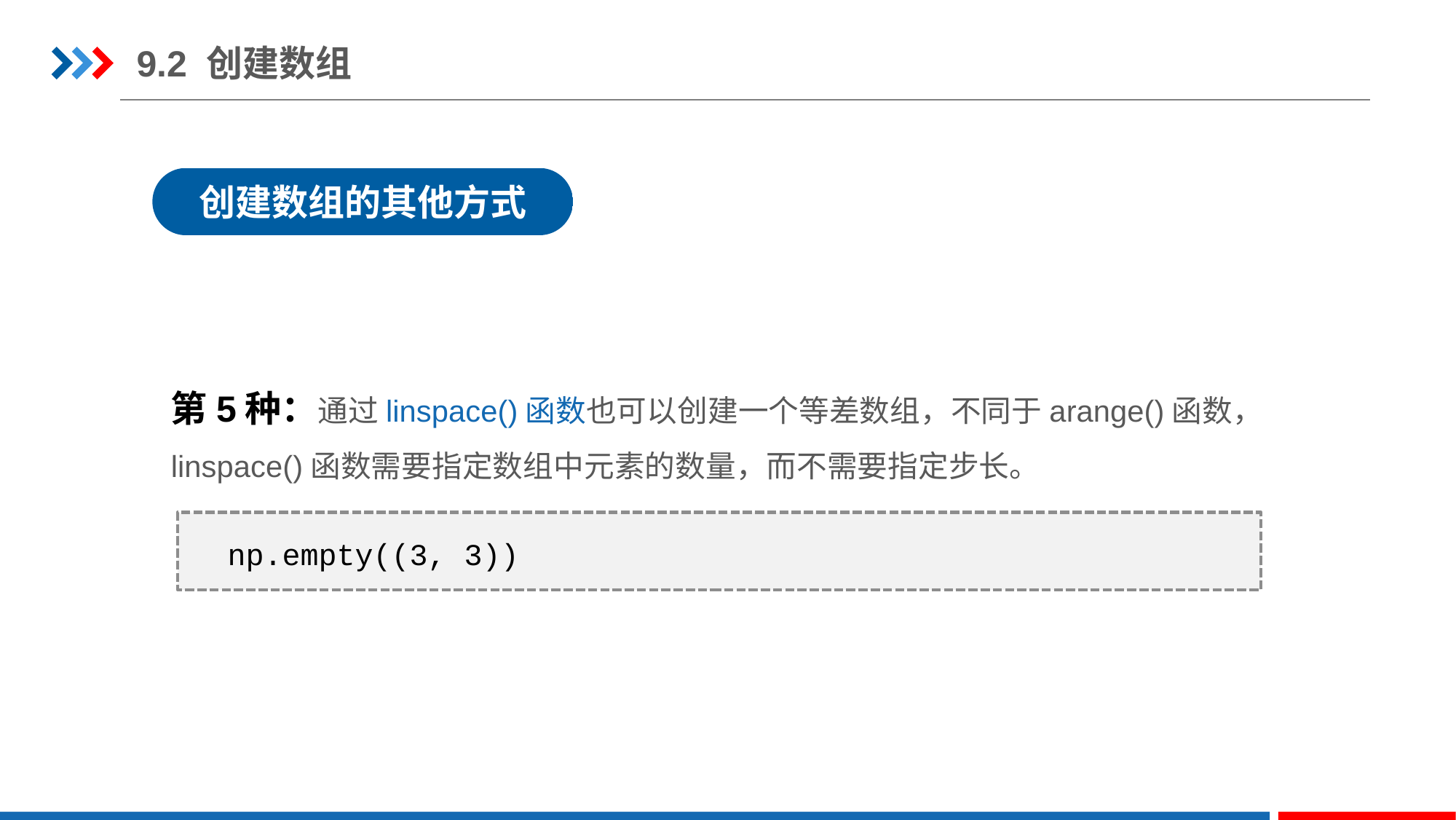

9.2 创建数组
创建数组的其他方式
第5种：通过linspace()函数也可以创建一个等差数组，不同于arange()函数，linspace()函数需要指定数组中元素的数量，而不需要指定步长。

np.empty((3, 3))